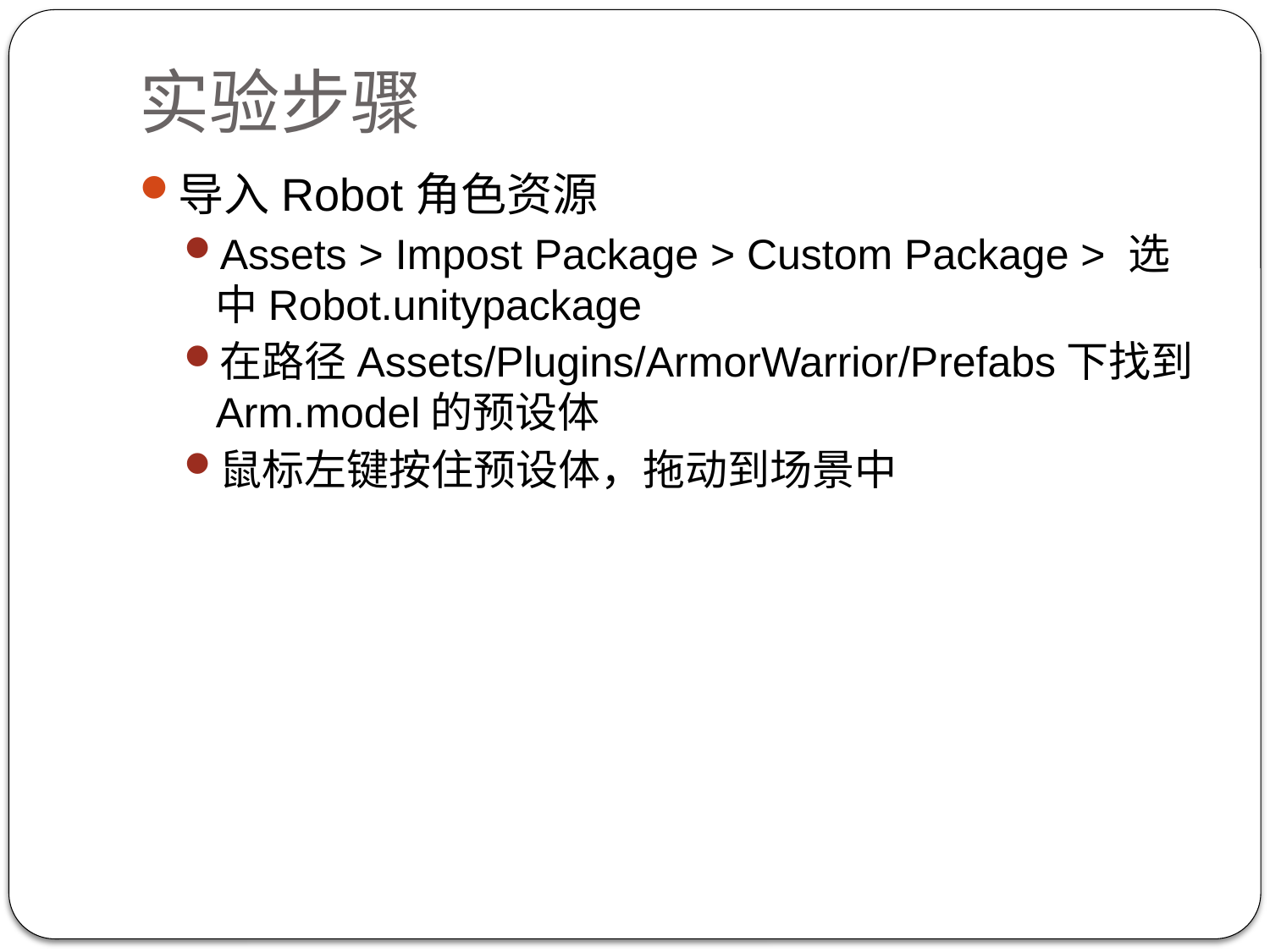

# 实验步骤
导入Robot角色资源
Assets > Impost Package > Custom Package > 选中Robot.unitypackage
在路径Assets/Plugins/ArmorWarrior/Prefabs下找到Arm.model的预设体
鼠标左键按住预设体，拖动到场景中